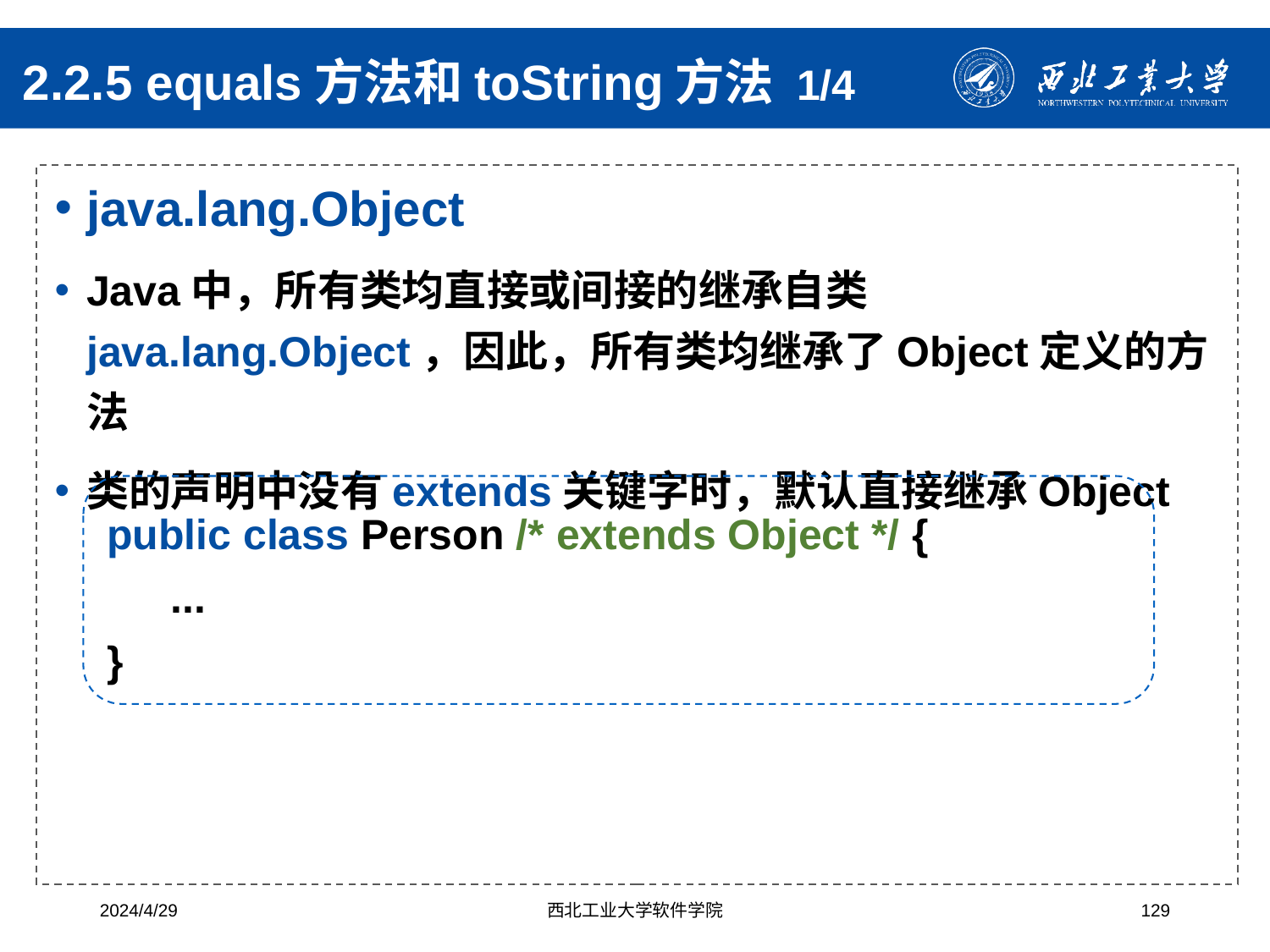

# 2.2.5 equals方法和toString方法 1/4
java.lang.Object
Java中，所有类均直接或间接的继承自类java.lang.Object，因此，所有类均继承了Object定义的方法
类的声明中没有extends关键字时，默认直接继承Object
public class Person /* extends Object */ {
...
}
2024/4/29
西北工业大学软件学院
129